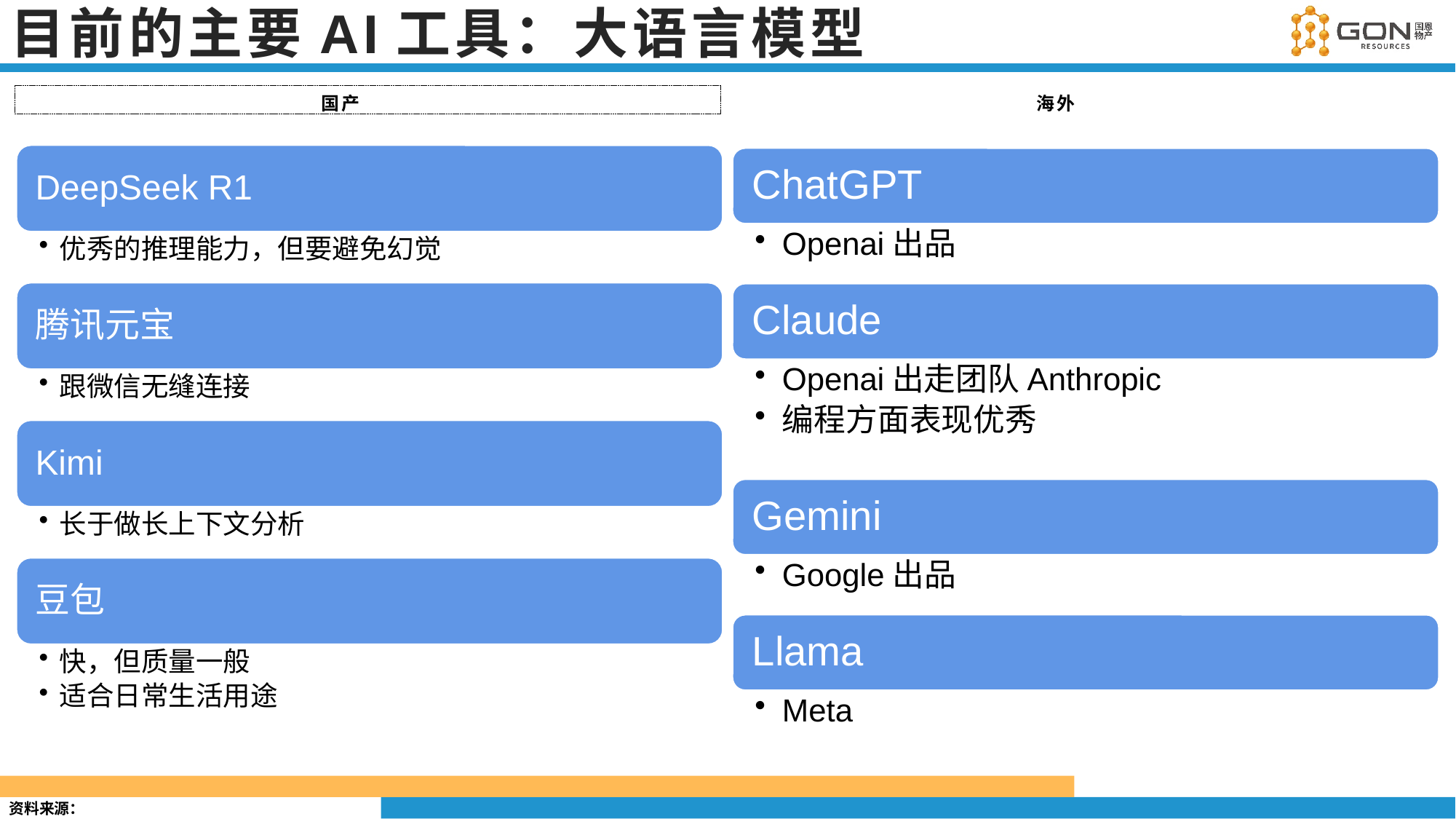

# 目前的主要AI工具：大语言模型
国产
海外
DeepSeek R1
优秀的推理能力，但要避免幻觉
腾讯元宝
跟微信无缝连接
Kimi
长于做长上下文分析
豆包
快，但质量一般
适合日常生活用途
ChatGPT
Openai出品
Claude
Openai出走团队Anthropic
编程方面表现优秀
Gemini
Google出品
Llama
Meta